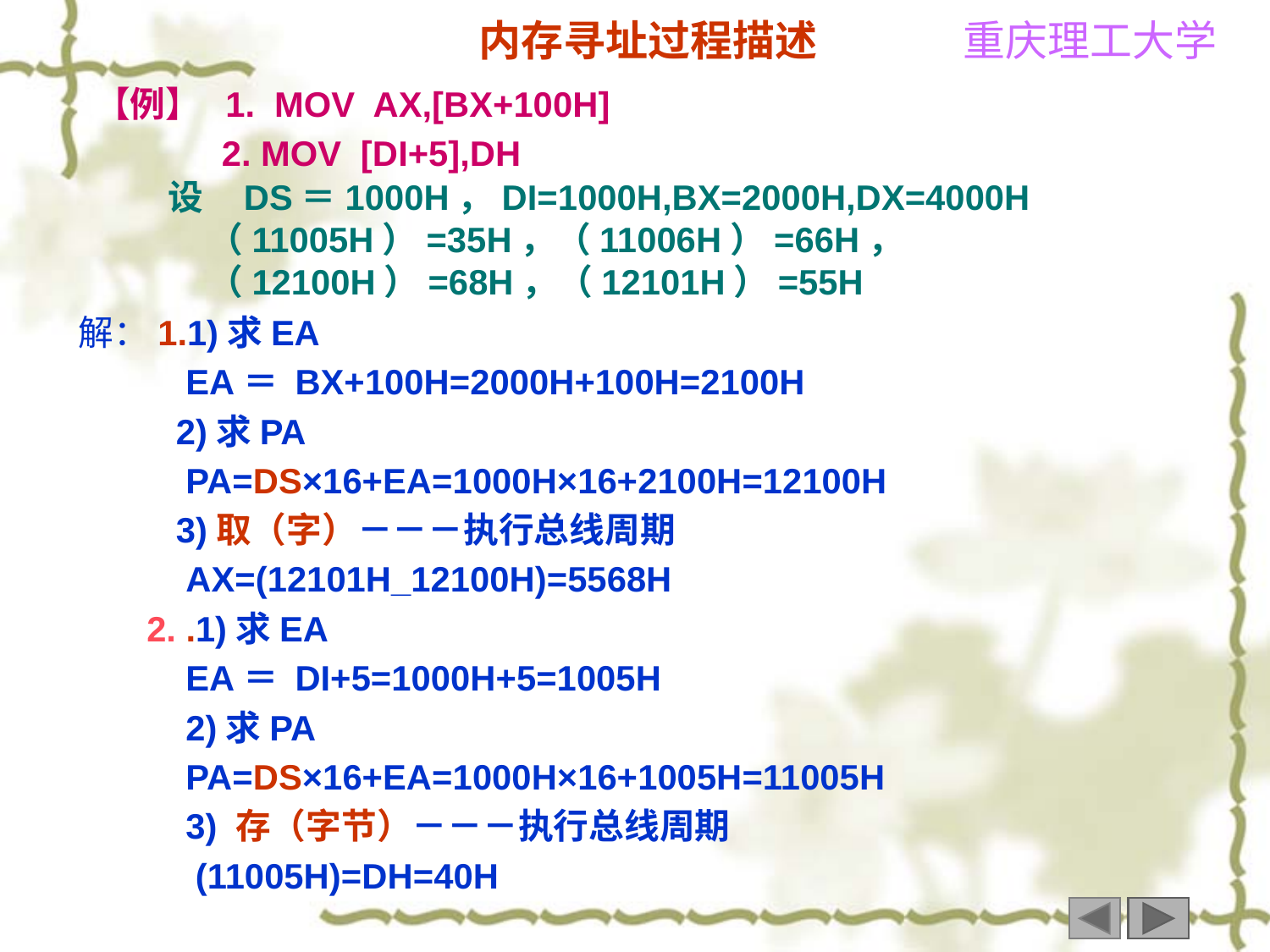

# 内存寻址过程描述
【例】  1.  MOV  AX,[BX+100H]
             2. MOV  [DI+5],DH
        设    DS＝1000H，DI=1000H,BX=2000H,DX=4000H
             （11005H）=35H，（11006H）=66H，
             （12100H）=68H，（12101H）=55H

解：1.1)求EA
           EA＝ BX+100H=2000H+100H=2100H
          2)求PA
           PA=DS×16+EA=1000H×16+2100H=12100H
          3)取（字）－－－执行总线周期
           AX=(12101H_12100H)=5568H
       2. .1)求EA
           EA＝ DI+5=1000H+5=1005H
           2)求PA
           PA=DS×16+EA=1000H×16+1005H=11005H
           3) 存（字节）－－－执行总线周期
            (11005H)=DH=40H